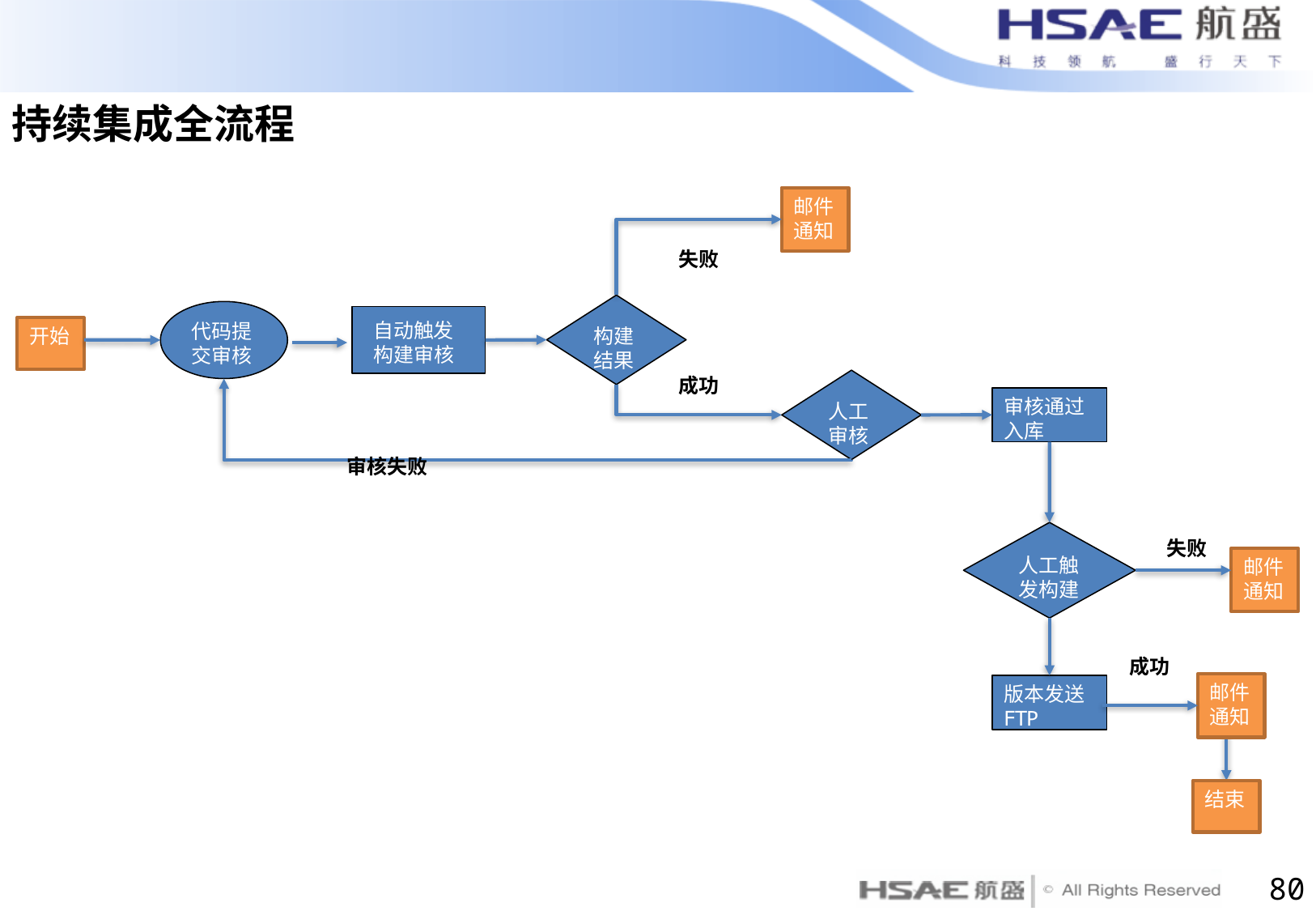

持续集成全流程
邮件通知
失败
构建结果
代码提交审核

自动触发构建审核
开始
成功
人工审核
审核通过入库
审核失败
人工触发构建
失败
邮件通知
成功
邮件通知
版本发送FTP
结束